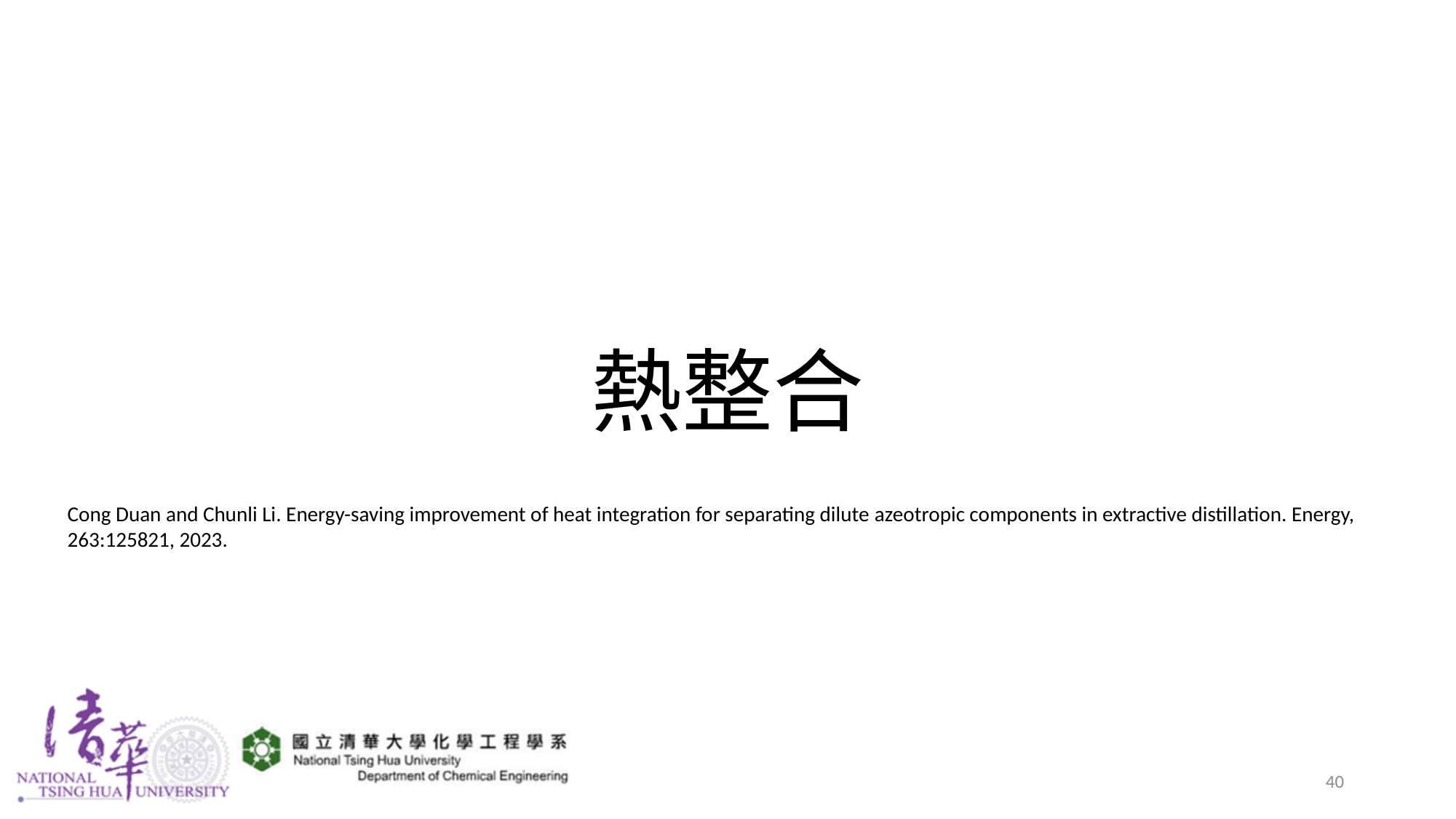

# 熱整合
Cong Duan and Chunli Li. Energy-saving improvement of heat integration for separating dilute azeotropic components in extractive distillation. Energy, 263:125821, 2023.
40